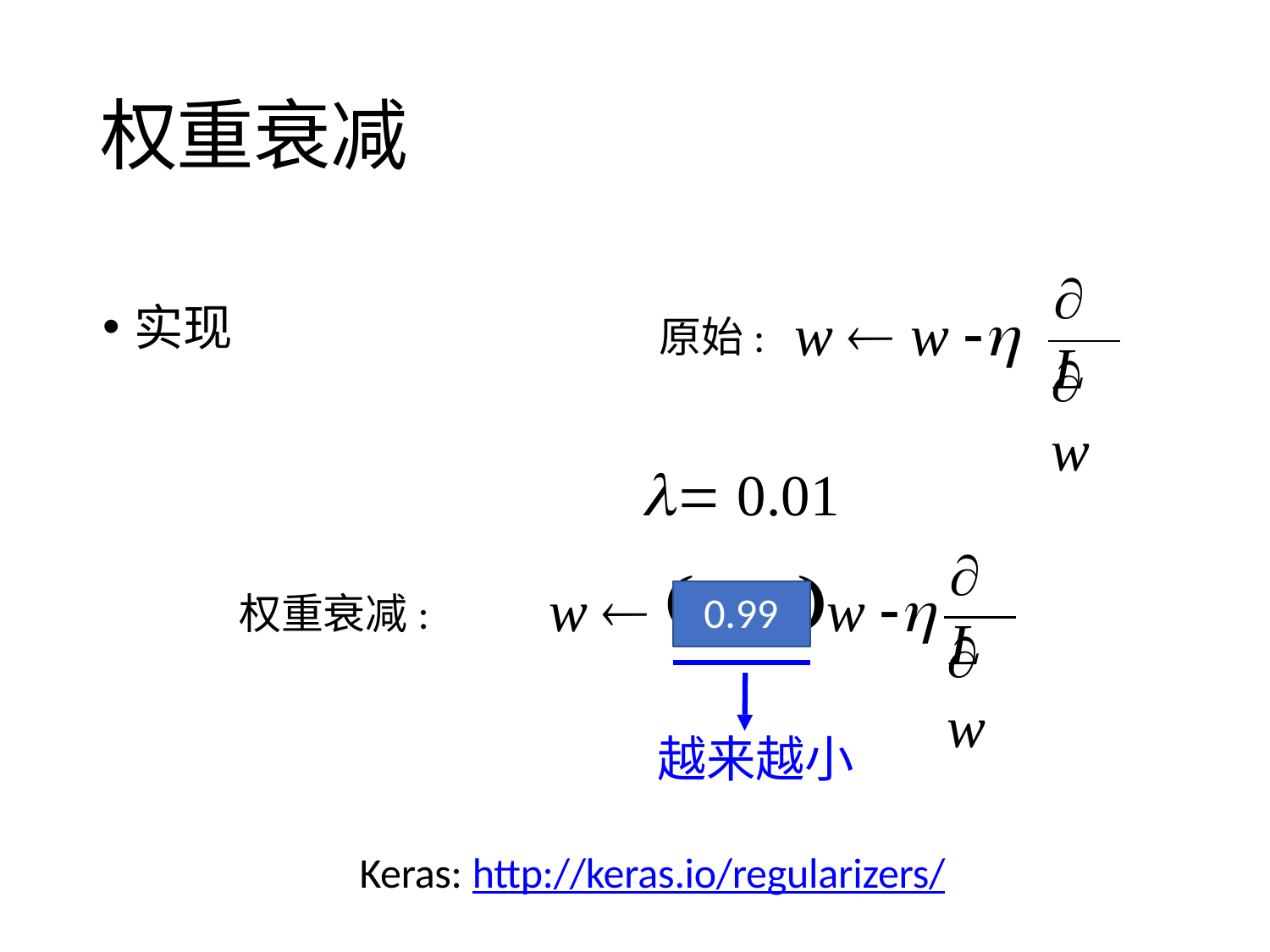

# 权重衰减
∂L
w ← w −η
实现
    原始:

∂w
λ= 0.01
∂L
w ← (	)w −η
1−λ

0.99
     权重衰减:

∂w

         越来越小

Keras: http://keras.io/regularizers/